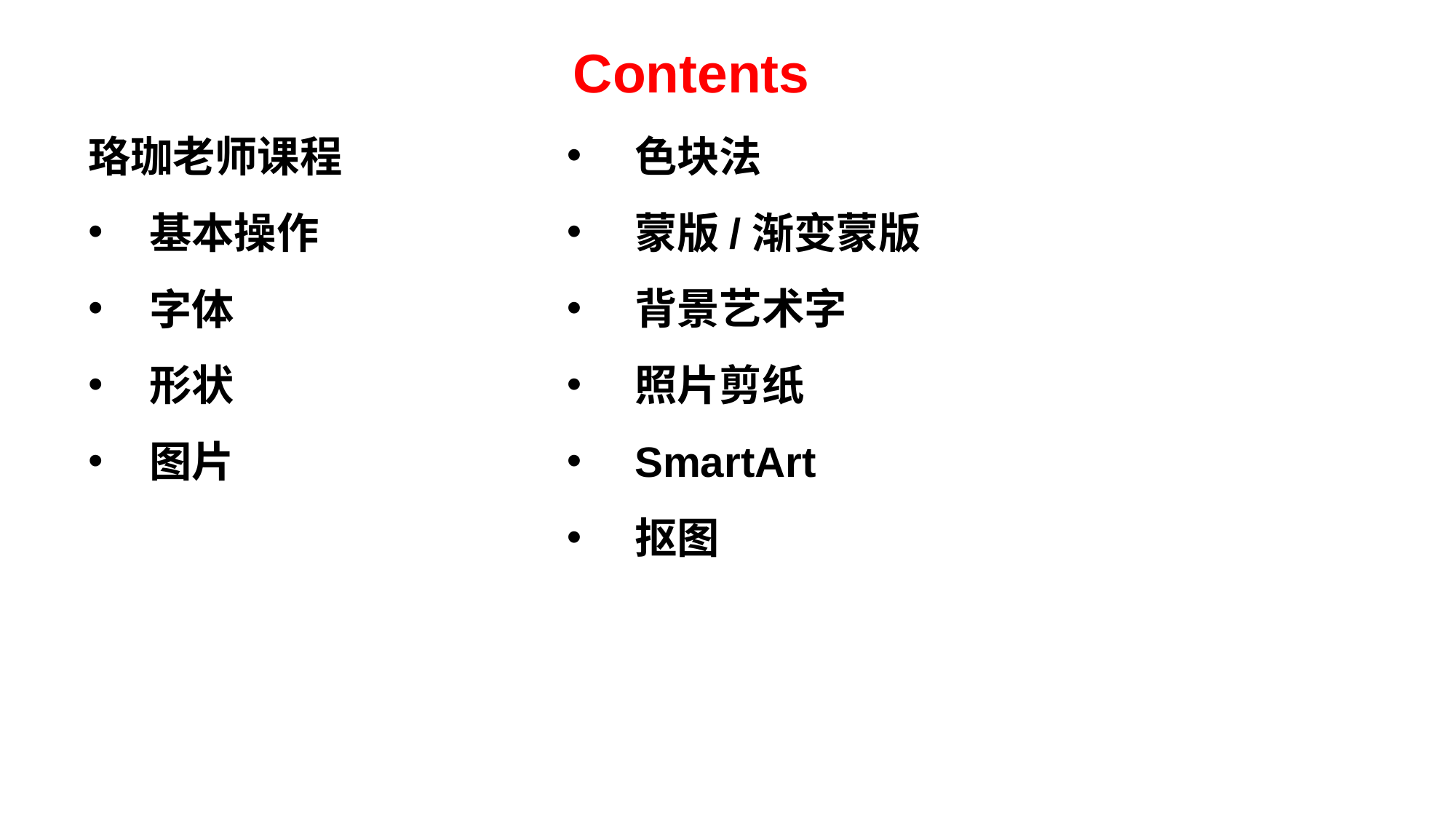

Contents
珞珈老师课程
基本操作
字体
形状
图片
色块法
蒙版/渐变蒙版
背景艺术字
照片剪纸
SmartArt
抠图